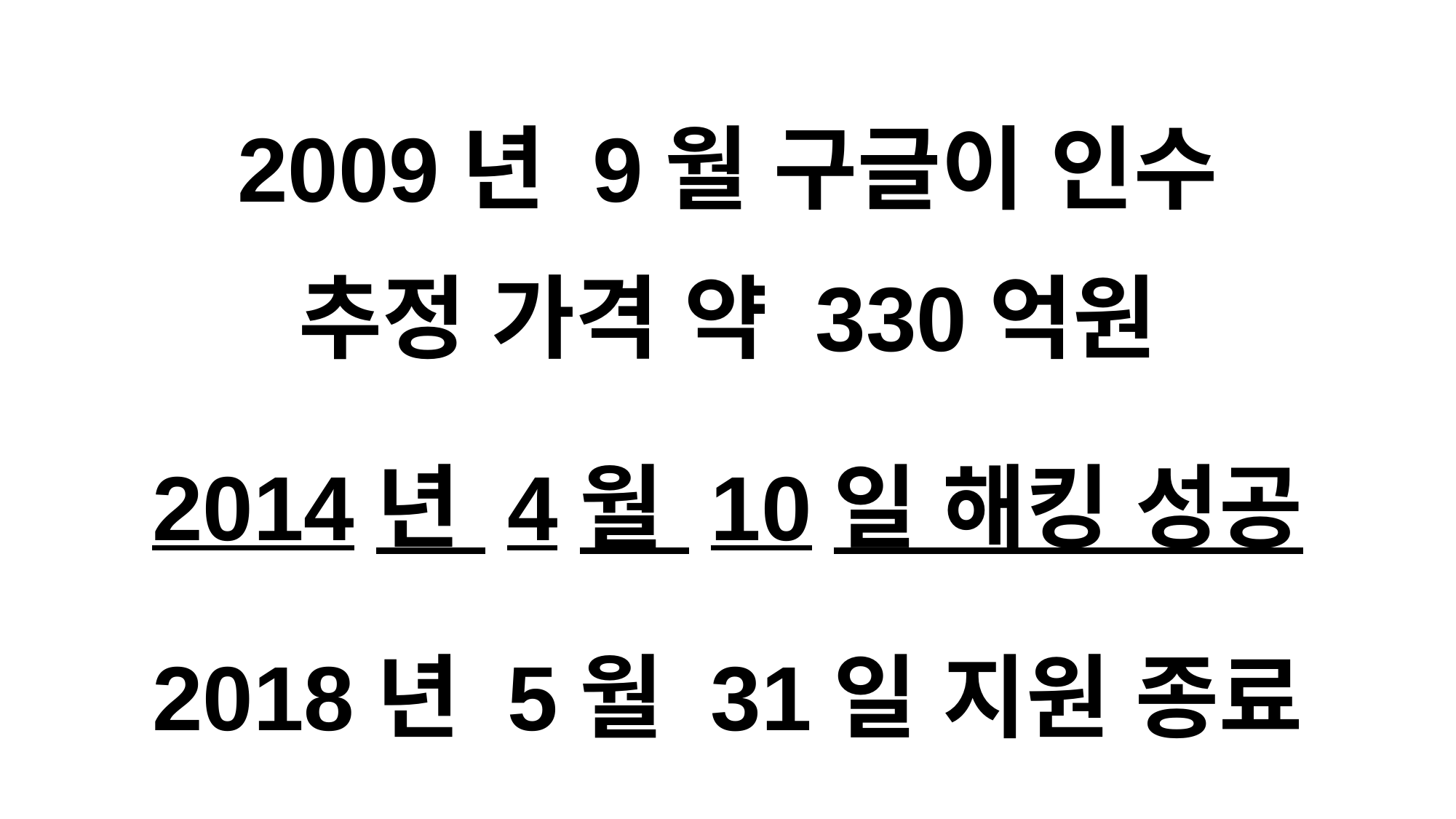

2009년 9월 구글이 인수
추정 가격 약 330억원
2014년 4월 10일 해킹 성공
2018년 5월 31일 지원 종료